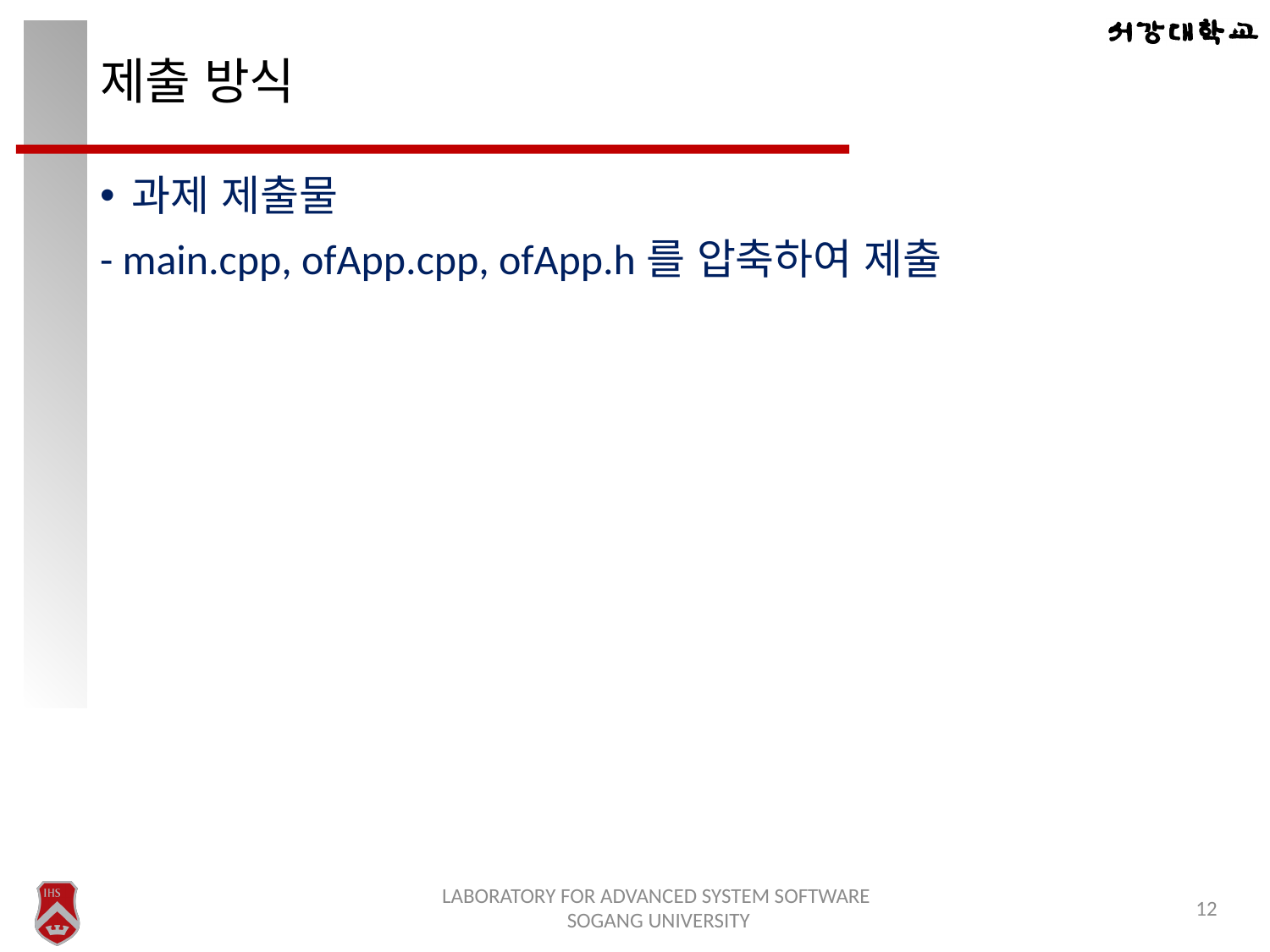

# 제출 방식
과제 제출물
- main.cpp, ofApp.cpp, ofApp.h를 압축하여 제출

LABORATORY FOR ADVANCED SYSTEM SOFTWARE
SOGANG UNIVERSITY
12